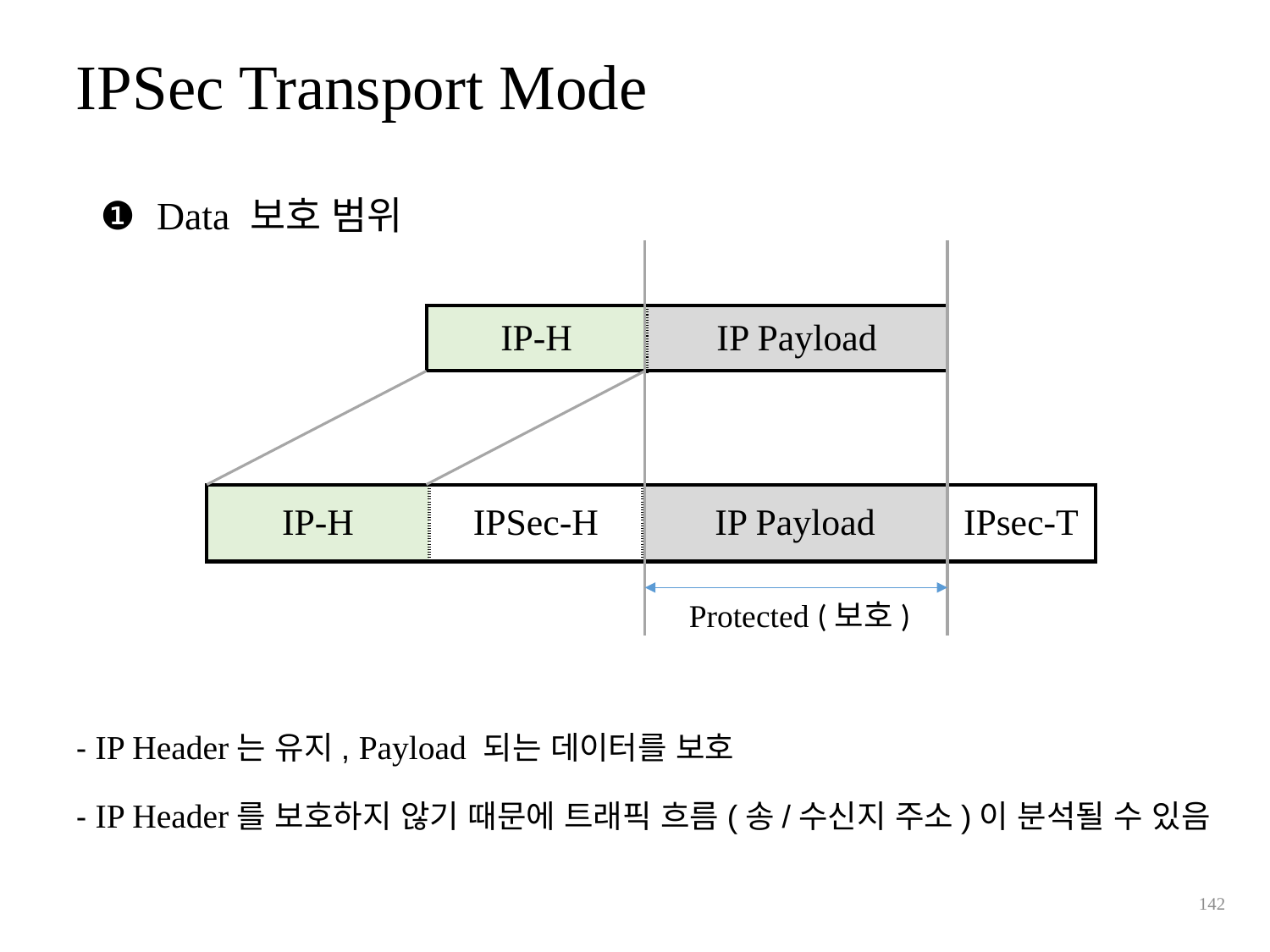

IPSec Transport Mode
❶  Data 보호 범위
| IP-H | IP Payload |
| --- | --- |
| IP-H | IPSec-H | IP Payload | IPsec-T |
| --- | --- | --- | --- |
Protected (보호)
- IP Header는 유지, Payload 되는 데이터를 보호
- IP Header를 보호하지 않기 때문에 트래픽 흐름(송/수신지 주소)이 분석될 수 있음
142